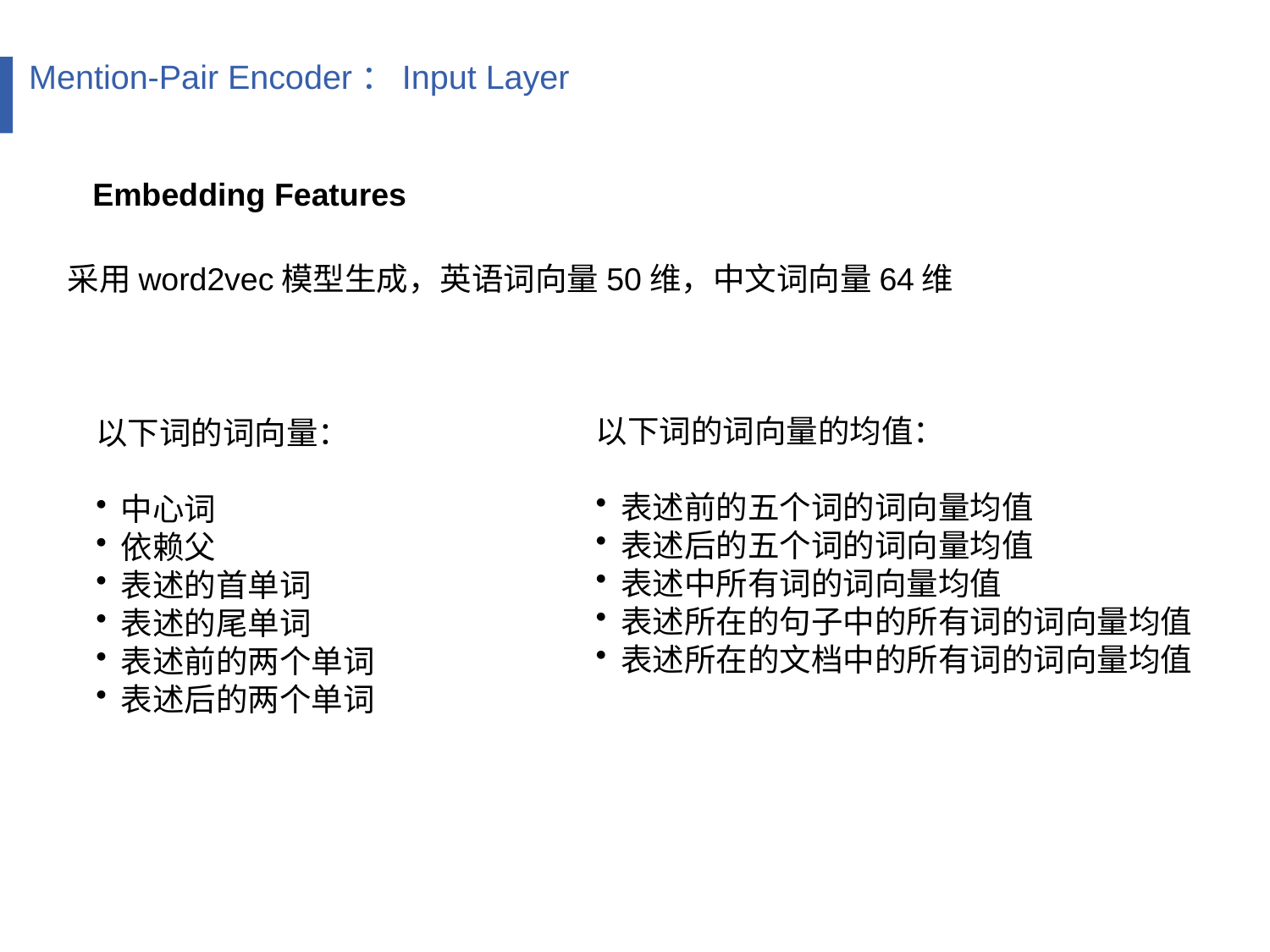

Mention-Pair Encoder：Input Layer
Embedding Features
采用word2vec模型生成，英语词向量50维，中文词向量64维
以下词的词向量的均值：

表述前的五个词的词向量均值
表述后的五个词的词向量均值
表述中所有词的词向量均值
表述所在的句子中的所有词的词向量均值
表述所在的文档中的所有词的词向量均值
以下词的词向量：

中心词
依赖父
表述的首单词
表述的尾单词
表述前的两个单词
表述后的两个单词